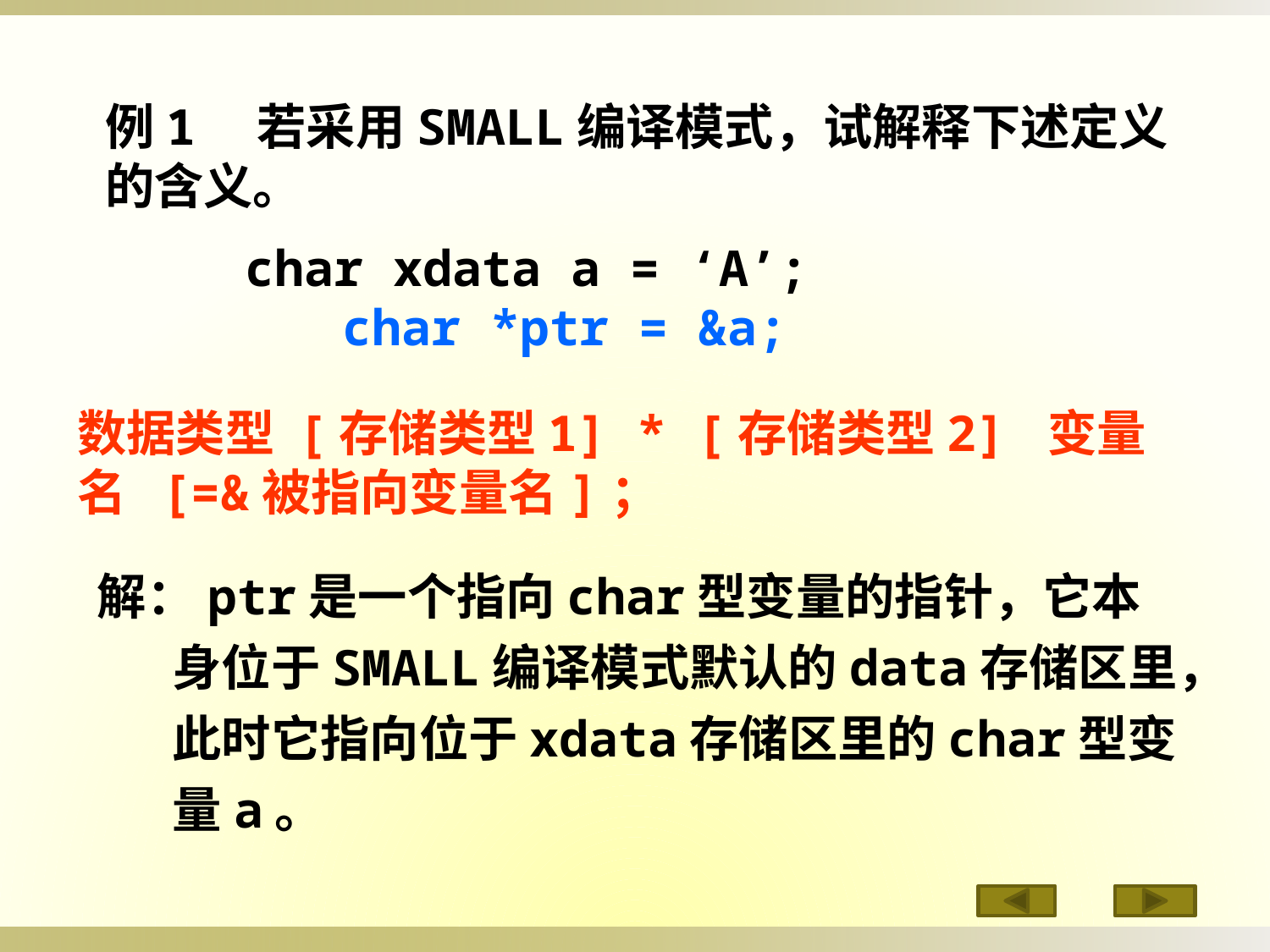

例1　若采用SMALL编译模式，试解释下述定义的含义。
      　char xdata a = ‘A’;
        char *ptr = &a;
数据类型 [存储类型1] * [存储类型2] 变量名  [=&被指向变量名]；
解：ptr是一个指向char型变量的指针，它本身位于SMALL编译模式默认的data存储区里，此时它指向位于xdata存储区里的char型变量a。